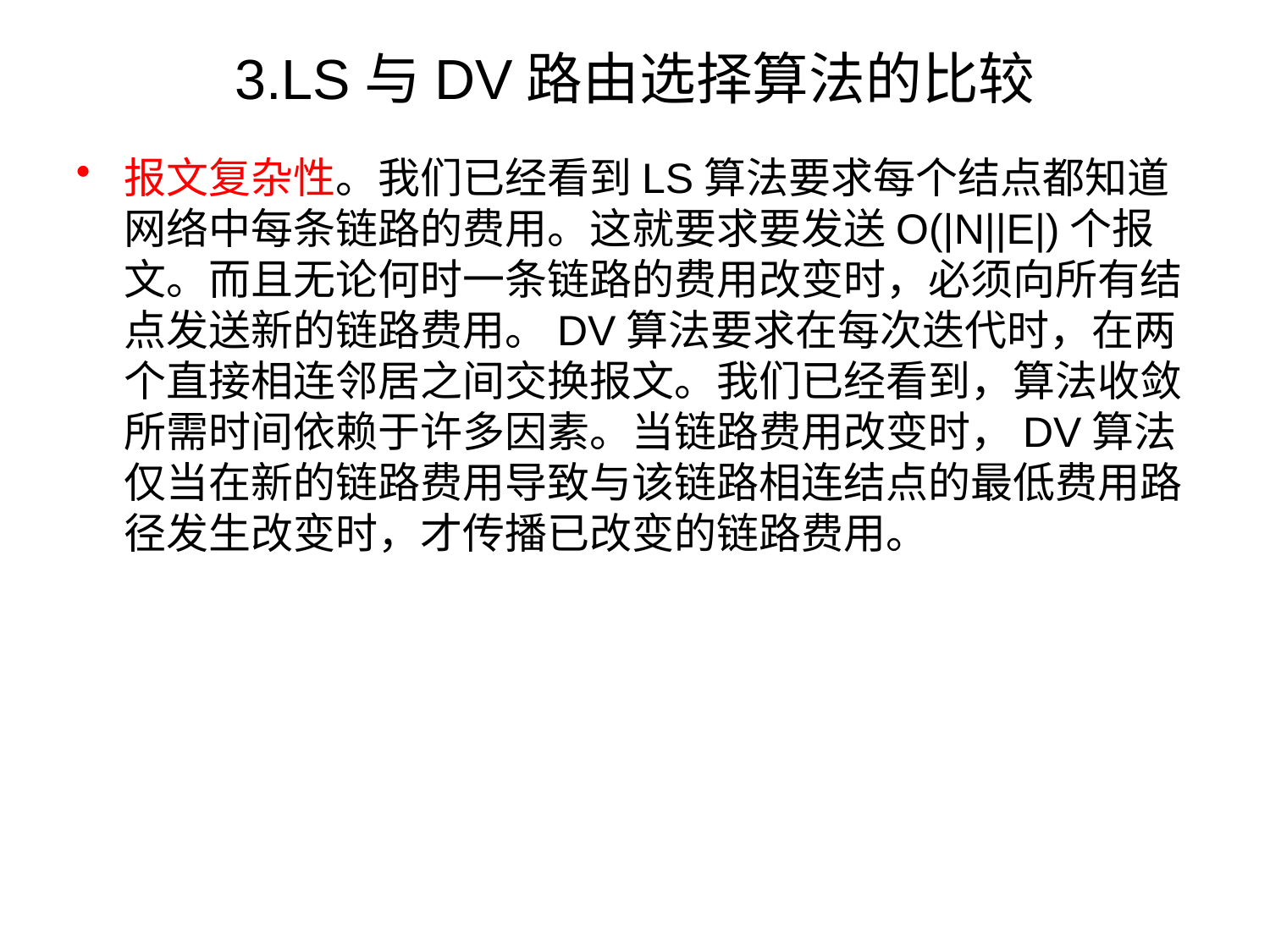

# 3.LS与DV路由选择算法的比较
报文复杂性。我们已经看到LS算法要求每个结点都知道网络中每条链路的费用。这就要求要发送O(|N||E|)个报文。而且无论何时一条链路的费用改变时，必须向所有结点发送新的链路费用。DV算法要求在每次迭代时，在两个直接相连邻居之间交换报文。我们已经看到，算法收敛所需时间依赖于许多因素。当链路费用改变时，DV算法仅当在新的链路费用导致与该链路相连结点的最低费用路径发生改变时，才传播已改变的链路费用。